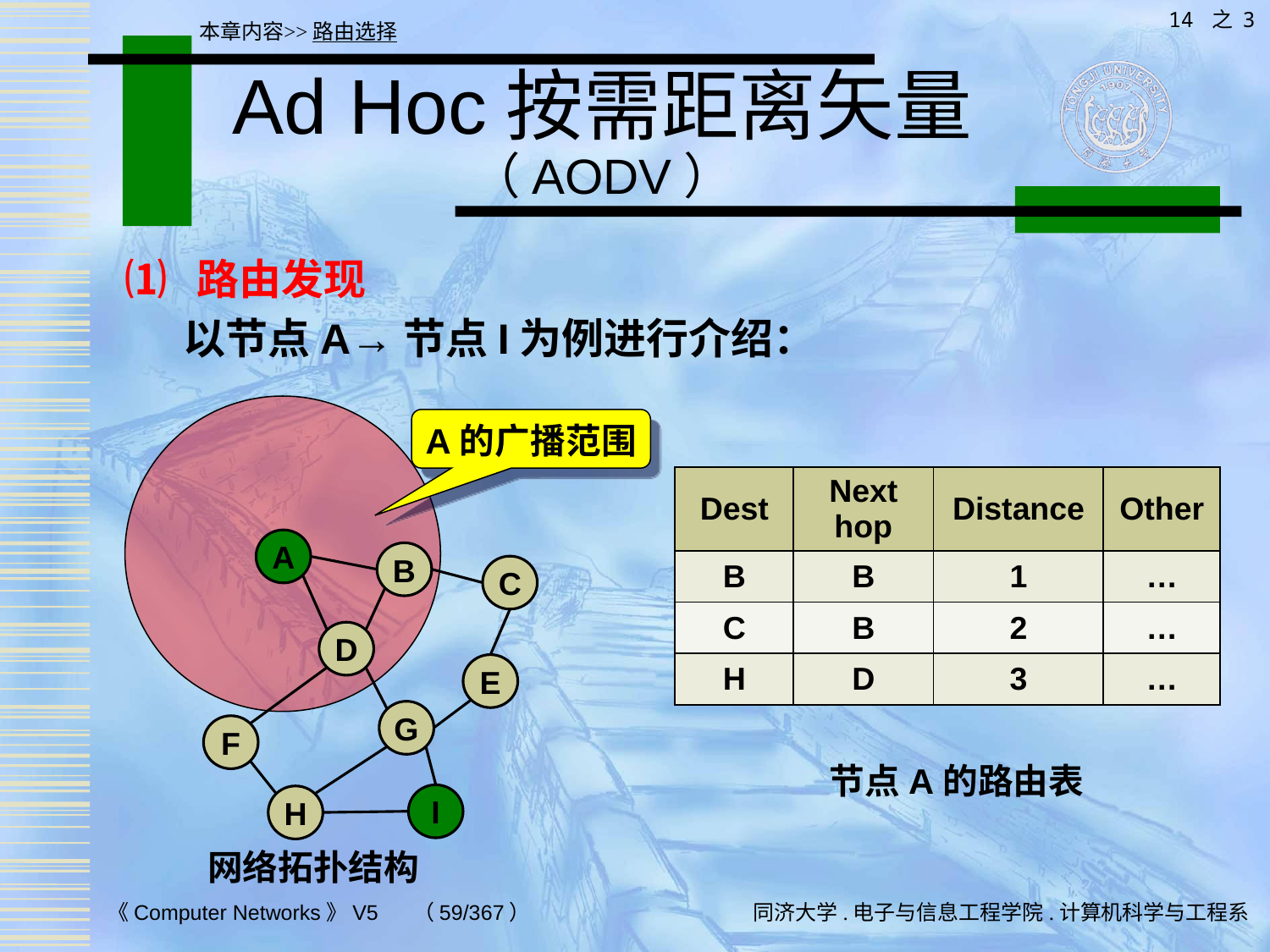

14 之 3
本章内容>>路由选择
# Ad Hoc按需距离矢量（AODV）
⑴  路由发现
     以节点A→节点I为例进行介绍：

A的广播范围
| Dest | Next hop | Distance | Other |
| --- | --- | --- | --- |
| B | B | 1 | … |
| C | B | 2 | … |
| H | D | 3 | … |
A
B
C
D
E
G
F
节点A的路由表
I
H
网络拓扑结构